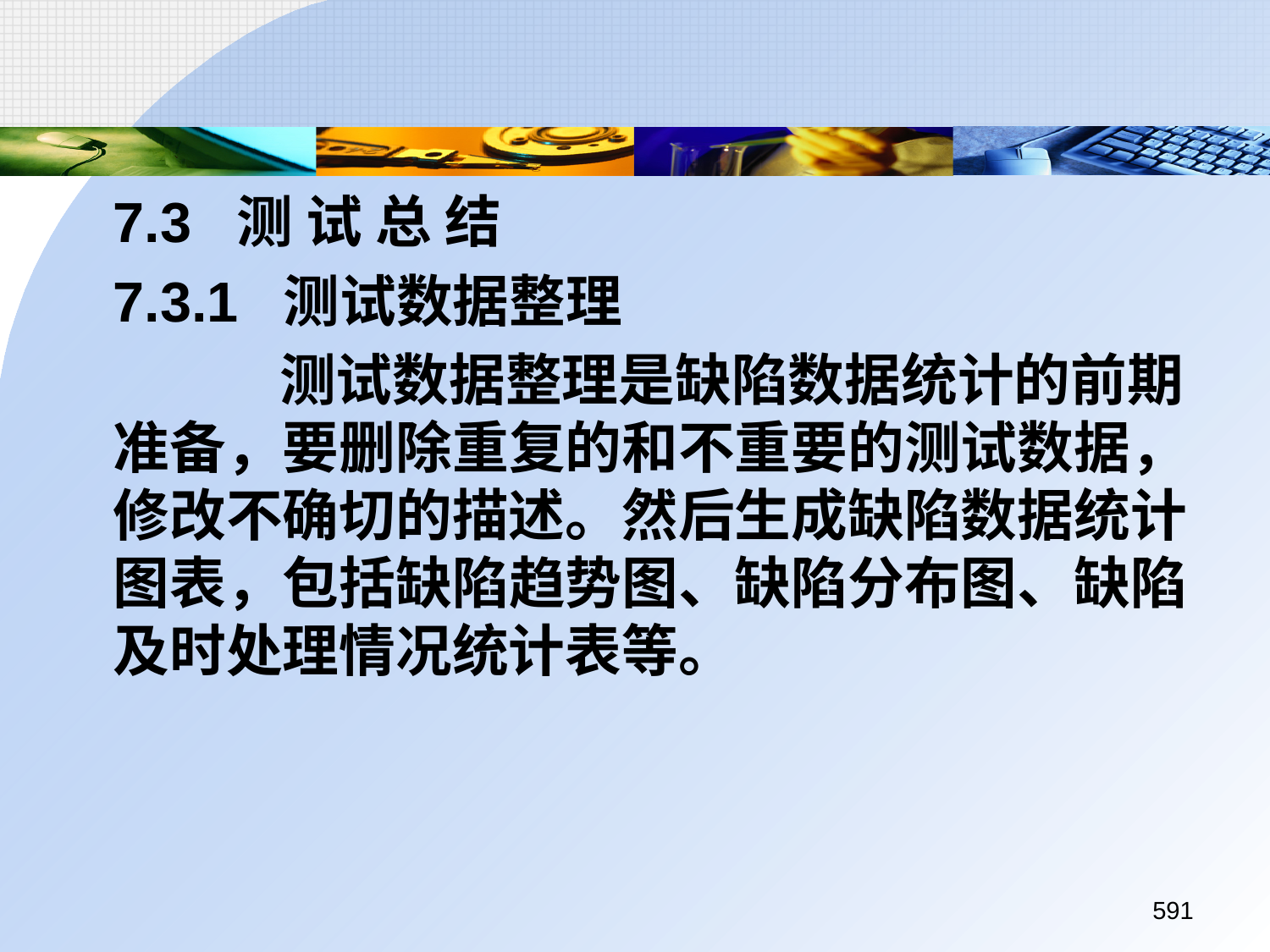

7.3  测 试 总 结
	7.3.1  测试数据整理
		  测试数据整理是缺陷数据统计的前期准备，要删除重复的和不重要的测试数据，修改不确切的描述。然后生成缺陷数据统计图表，包括缺陷趋势图、缺陷分布图、缺陷及时处理情况统计表等。

591